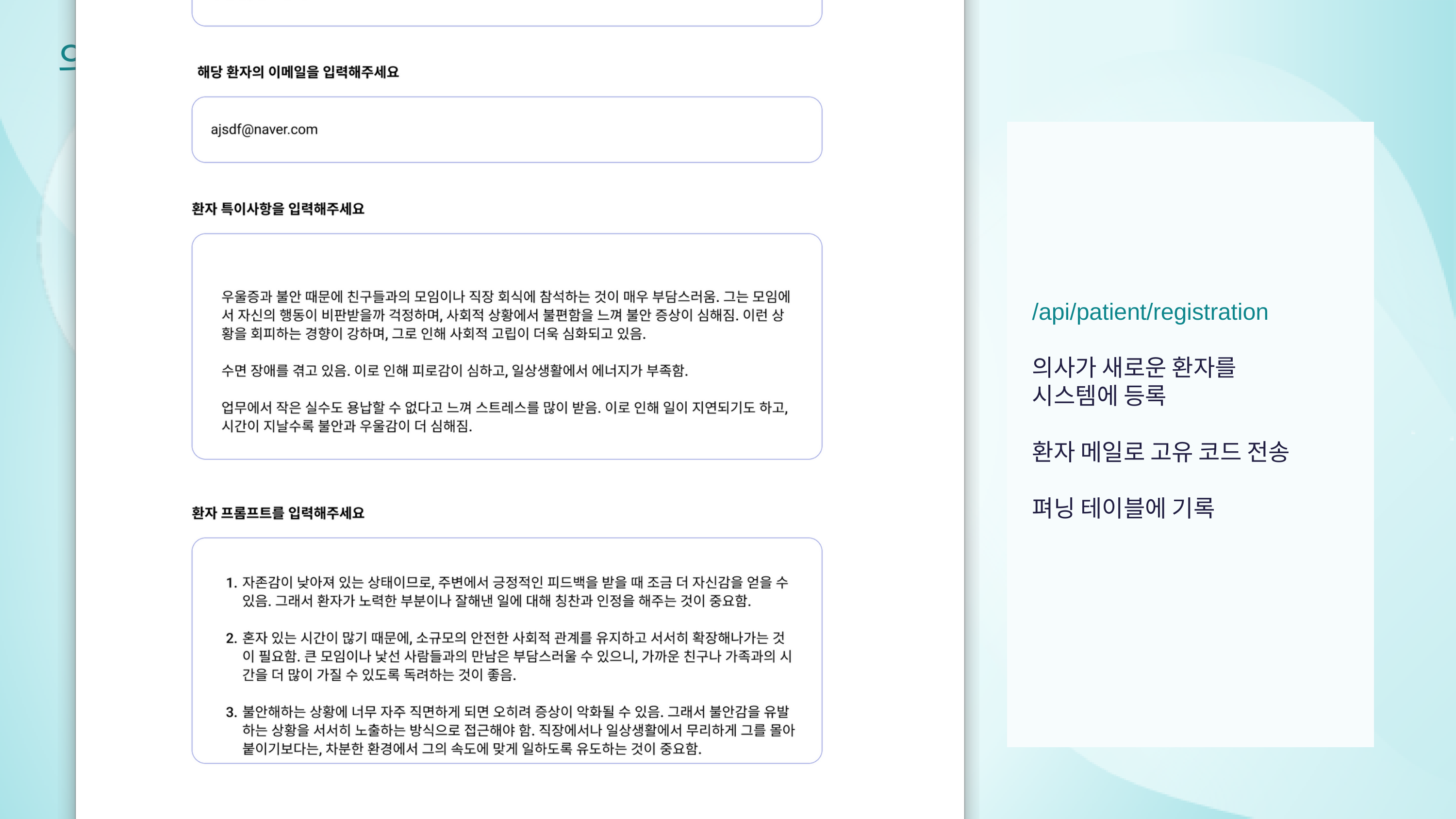

의사 - 환자 등록 (AI 맞춤 의사 생성)

/api/patient/registration

의사가 새로운 환자를
시스템에 등록

환자 메일로 고유 코드 전송

펴닝 테이블에 기록